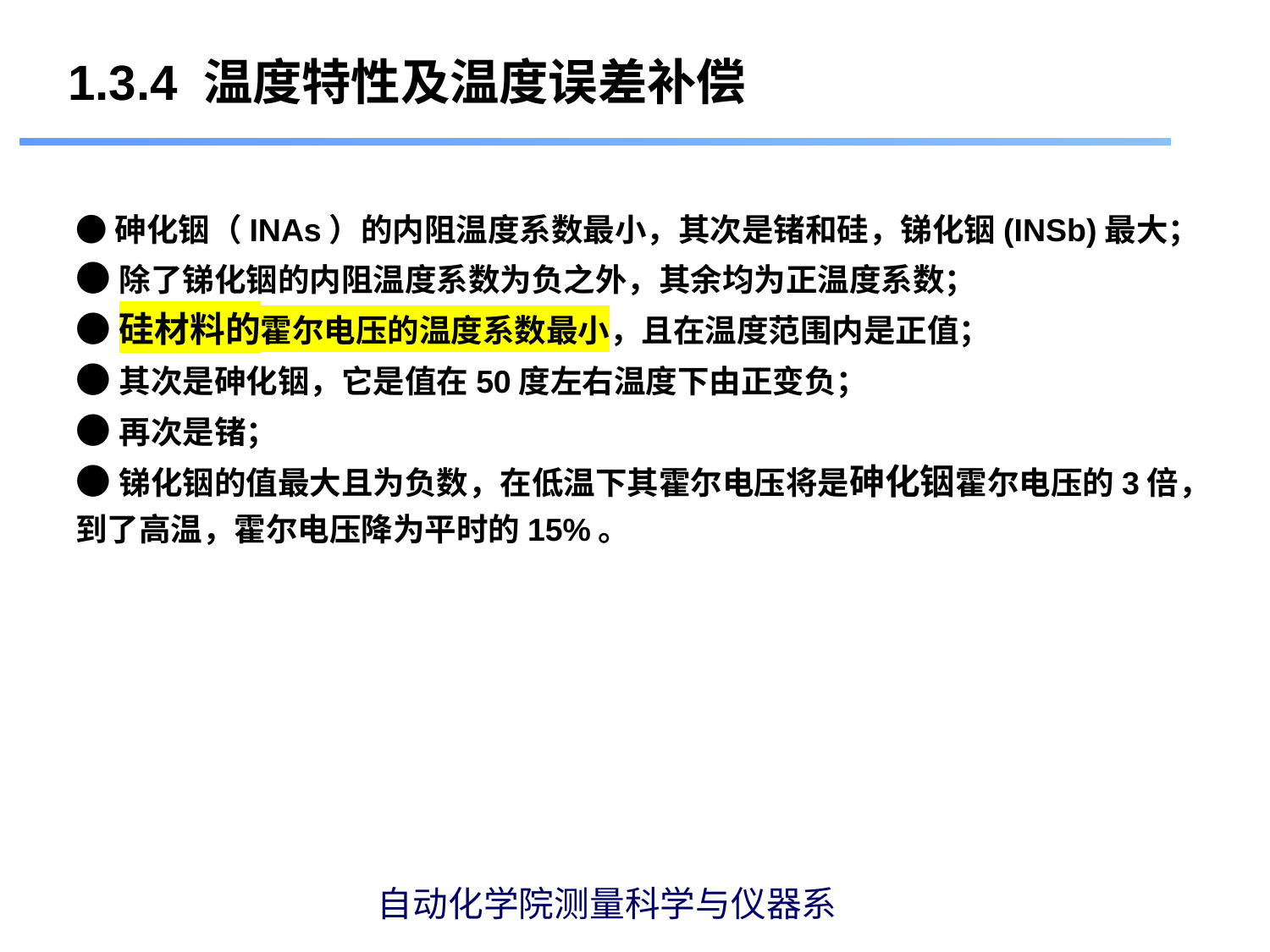

1.3.4 温度特性及温度误差补偿
●砷化铟（INAs）的内阻温度系数最小，其次是锗和硅，锑化铟(INSb)最大；
●除了锑化铟的内阻温度系数为负之外，其余均为正温度系数；
●硅材料的霍尔电压的温度系数最小，且在温度范围内是正值；
●其次是砷化铟，它是值在50度左右温度下由正变负；
●再次是锗；
●锑化铟的值最大且为负数，在低温下其霍尔电压将是砷化铟霍尔电压的3倍，
到了高温，霍尔电压降为平时的15%。